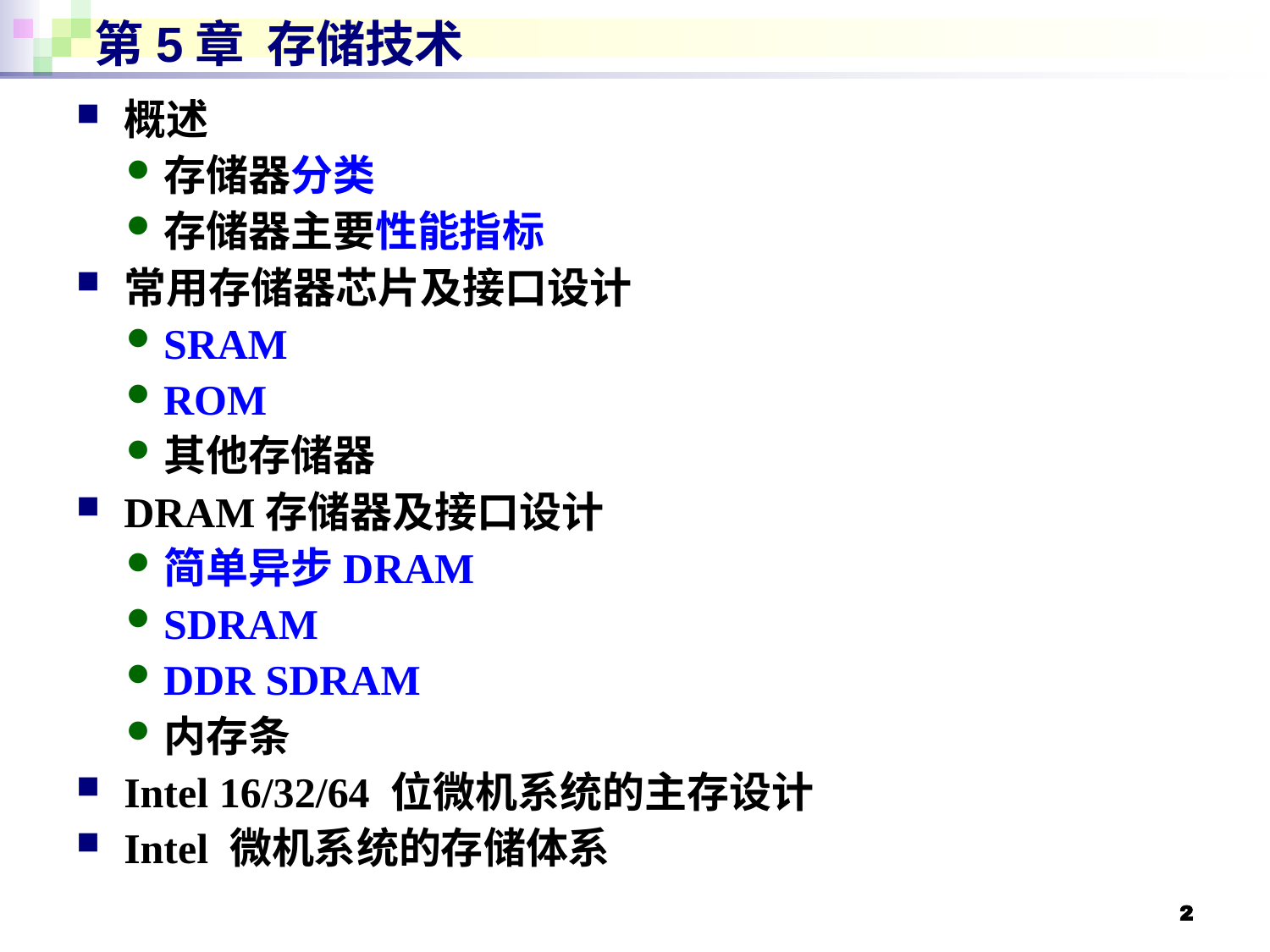

# 第5章  存储技术
概述
存储器分类
存储器主要性能指标
常用存储器芯片及接口设计
SRAM
ROM
其他存储器
DRAM存储器及接口设计
简单异步DRAM
SDRAM
DDR SDRAM
内存条
Intel 16/32/64 位微机系统的主存设计
Intel 微机系统的存储体系
2